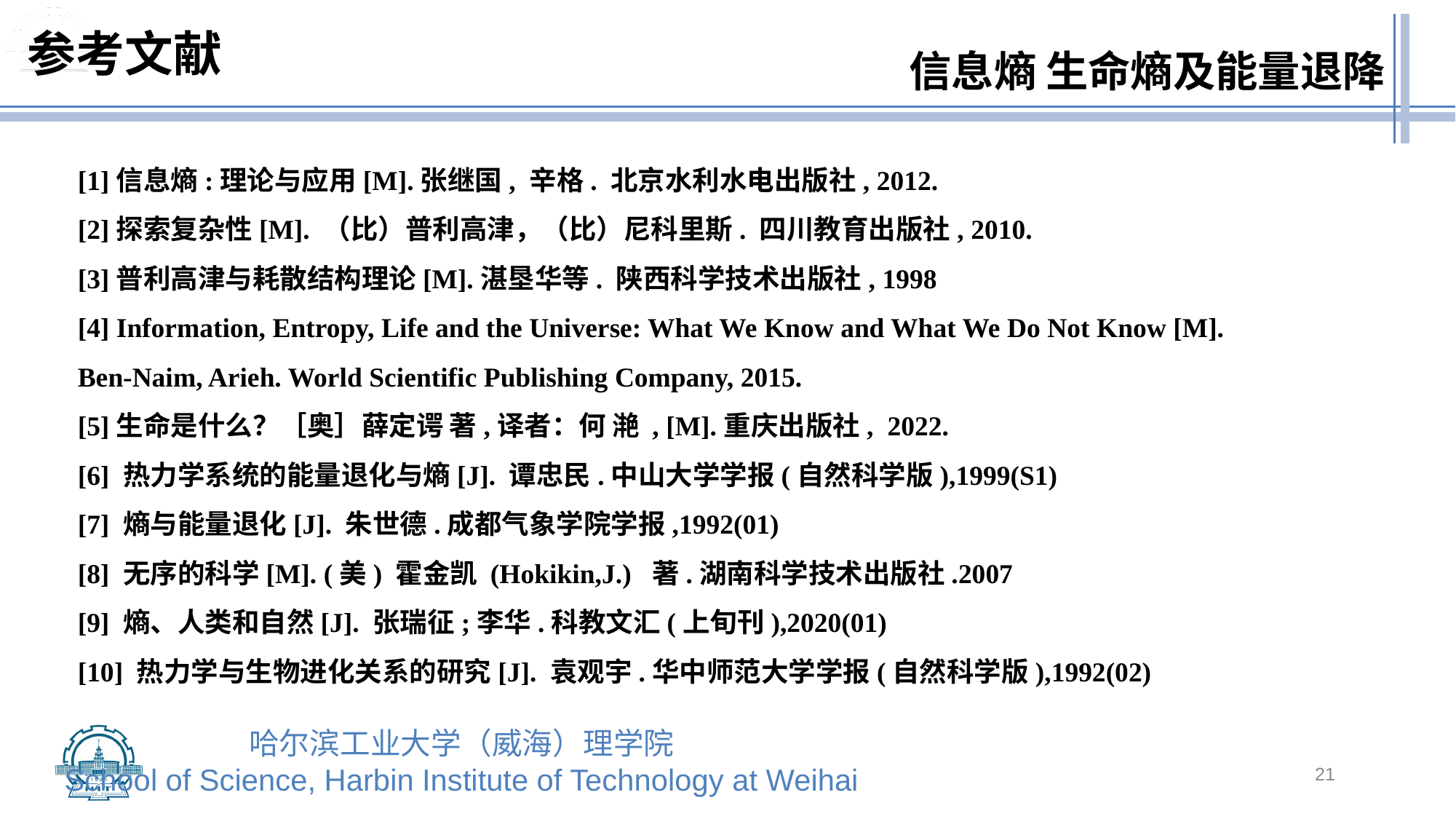

参考文献
[1]信息熵:理论与应用[M].张继国, 辛格. 北京水利水电出版社, 2012.
[2]探索复杂性[M]. （比）普利高津，（比）尼科里斯. 四川教育出版社, 2010.
[3]普利高津与耗散结构理论[M].湛垦华等. 陕西科学技术出版社, 1998
[4] Information, Entropy, Life and the Universe: What We Know and What We Do Not Know [M]. Ben-Naim, Arieh. World Scientific Publishing Company, 2015.
[5]生命是什么？［奥］薛定谔 著,译者：何 滟 , [M].重庆出版社,  2022.
[6] 热力学系统的能量退化与熵[J]. 谭忠民.中山大学学报(自然科学版),1999(S1)
[7] 熵与能量退化[J]. 朱世德.成都气象学院学报,1992(01)
[8] 无序的科学[M]. (美) 霍金凯 (Hokikin,J.)  著.湖南科学技术出版社.2007
[9] 熵、人类和自然[J]. 张瑞征;李华.科教文汇(上旬刊),2020(01)
[10] 热力学与生物进化关系的研究[J]. 袁观宇.华中师范大学学报(自然科学版),1992(02)

21